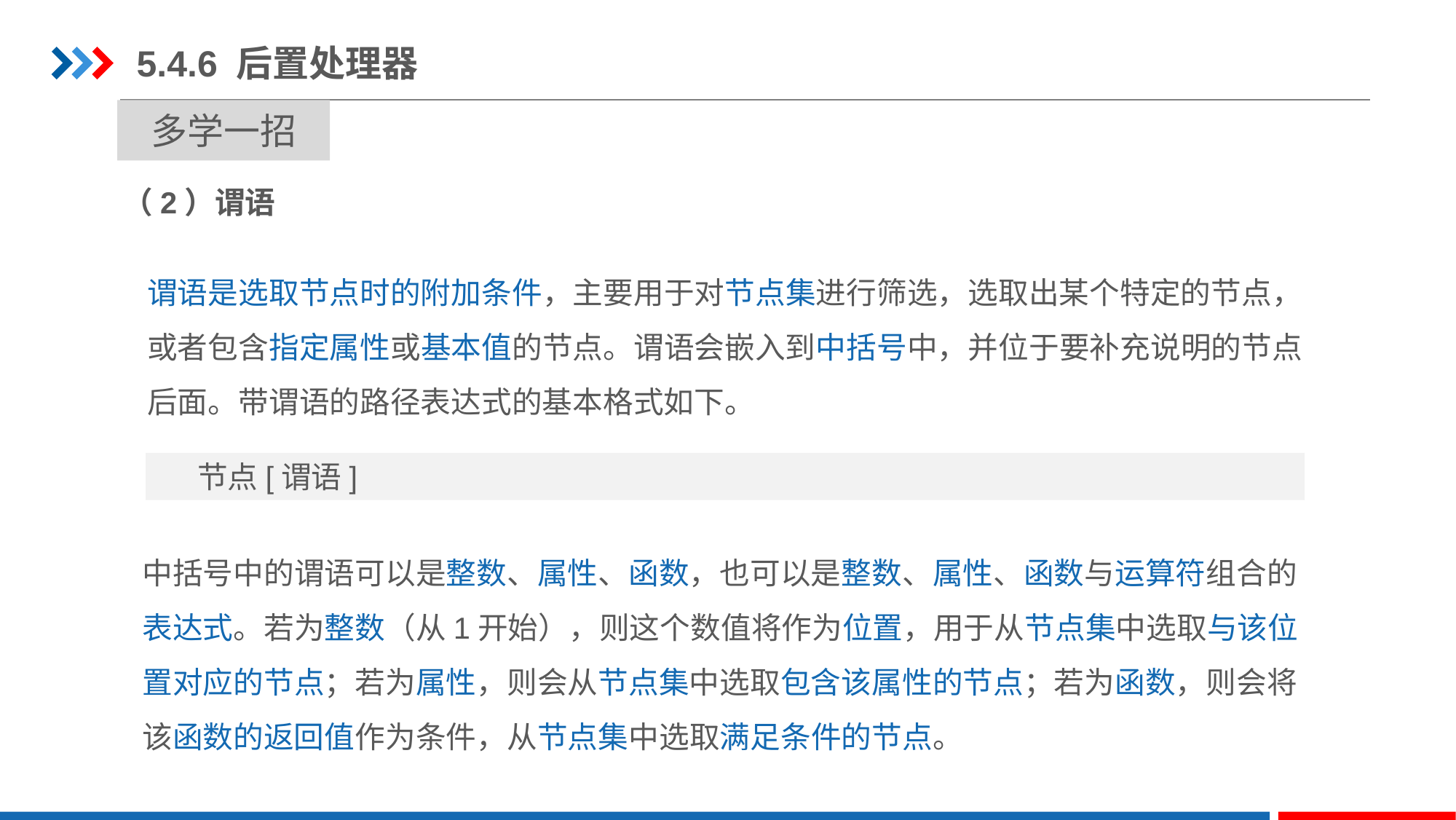

5.4.6 后置处理器
多学一招
（2）谓语
谓语是选取节点时的附加条件，主要用于对节点集进行筛选，选取出某个特定的节点，或者包含指定属性或基本值的节点。谓语会嵌入到中括号中，并位于要补充说明的节点后面。带谓语的路径表达式的基本格式如下。
     节点[谓语]
中括号中的谓语可以是整数、属性、函数，也可以是整数、属性、函数与运算符组合的表达式。若为整数（从1开始），则这个数值将作为位置，用于从节点集中选取与该位置对应的节点；若为属性，则会从节点集中选取包含该属性的节点；若为函数，则会将该函数的返回值作为条件，从节点集中选取满足条件的节点。